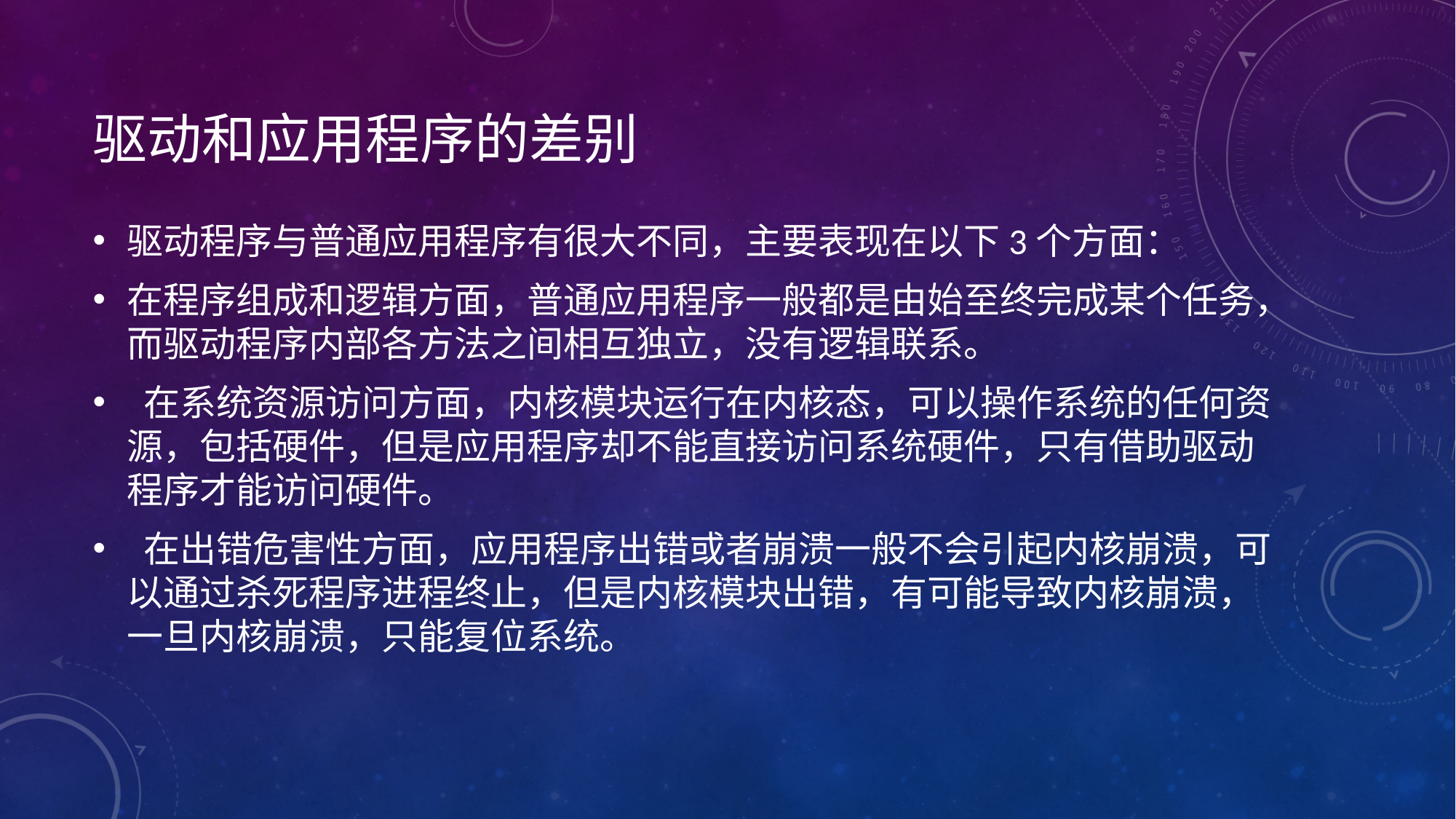

# 驱动和应用程序的差别
驱动程序与普通应用程序有很大不同，主要表现在以下3个方面：
在程序组成和逻辑方面，普通应用程序一般都是由始至终完成某个任务，而驱动程序内部各方法之间相互独立，没有逻辑联系。
 在系统资源访问方面，内核模块运行在内核态，可以操作系统的任何资源，包括硬件，但是应用程序却不能直接访问系统硬件，只有借助驱动程序才能访问硬件。
 在出错危害性方面，应用程序出错或者崩溃一般不会引起内核崩溃，可以通过杀死程序进程终止，但是内核模块出错，有可能导致内核崩溃，一旦内核崩溃，只能复位系统。